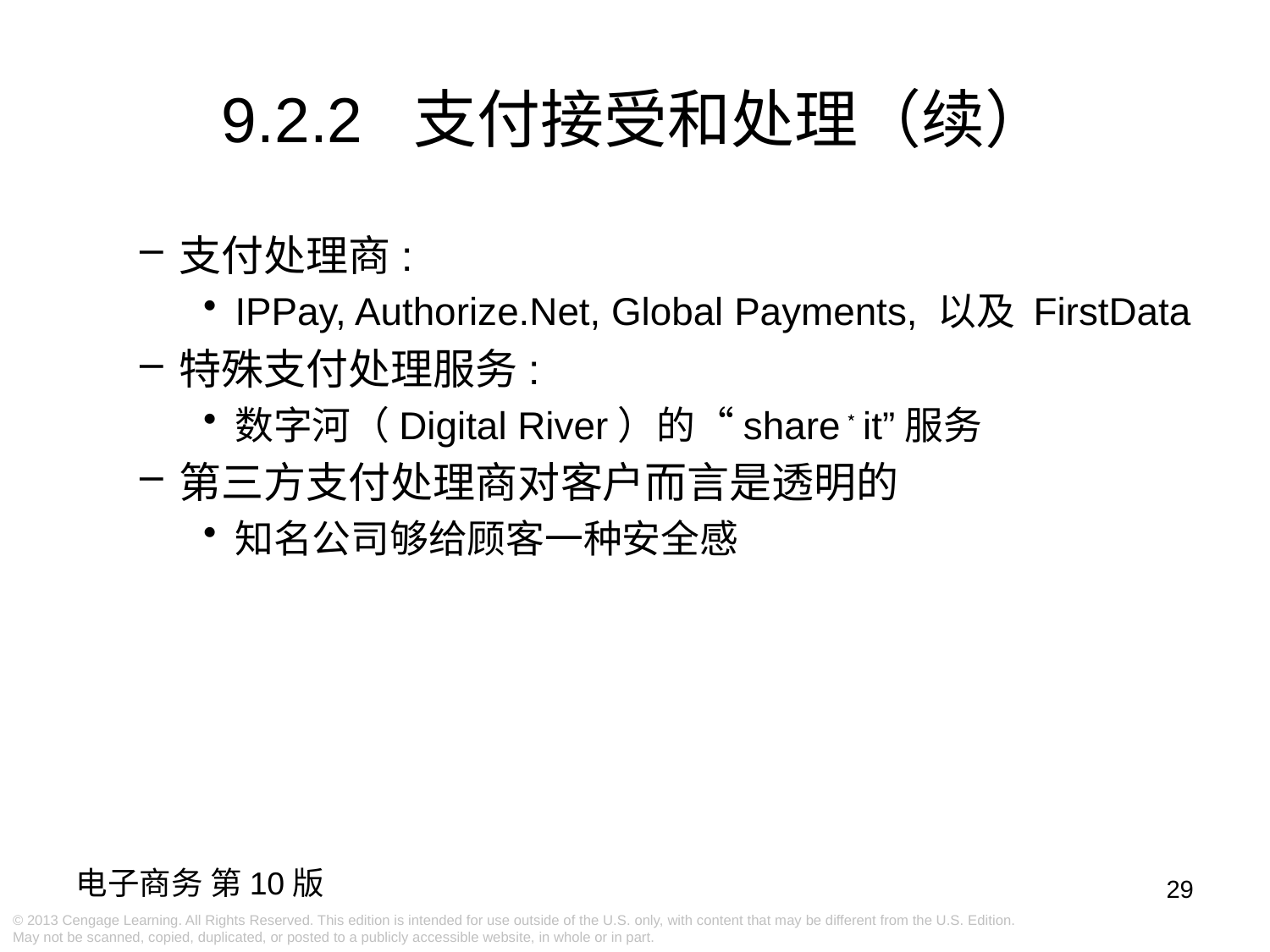

9.2.2  支付接受和处理（续）
支付处理商:
IPPay, Authorize.Net, Global Payments, 以及 FirstData
特殊支付处理服务:
数字河（Digital River）的“share﹡it”服务
第三方支付处理商对客户而言是透明的
知名公司够给顾客一种安全感
29